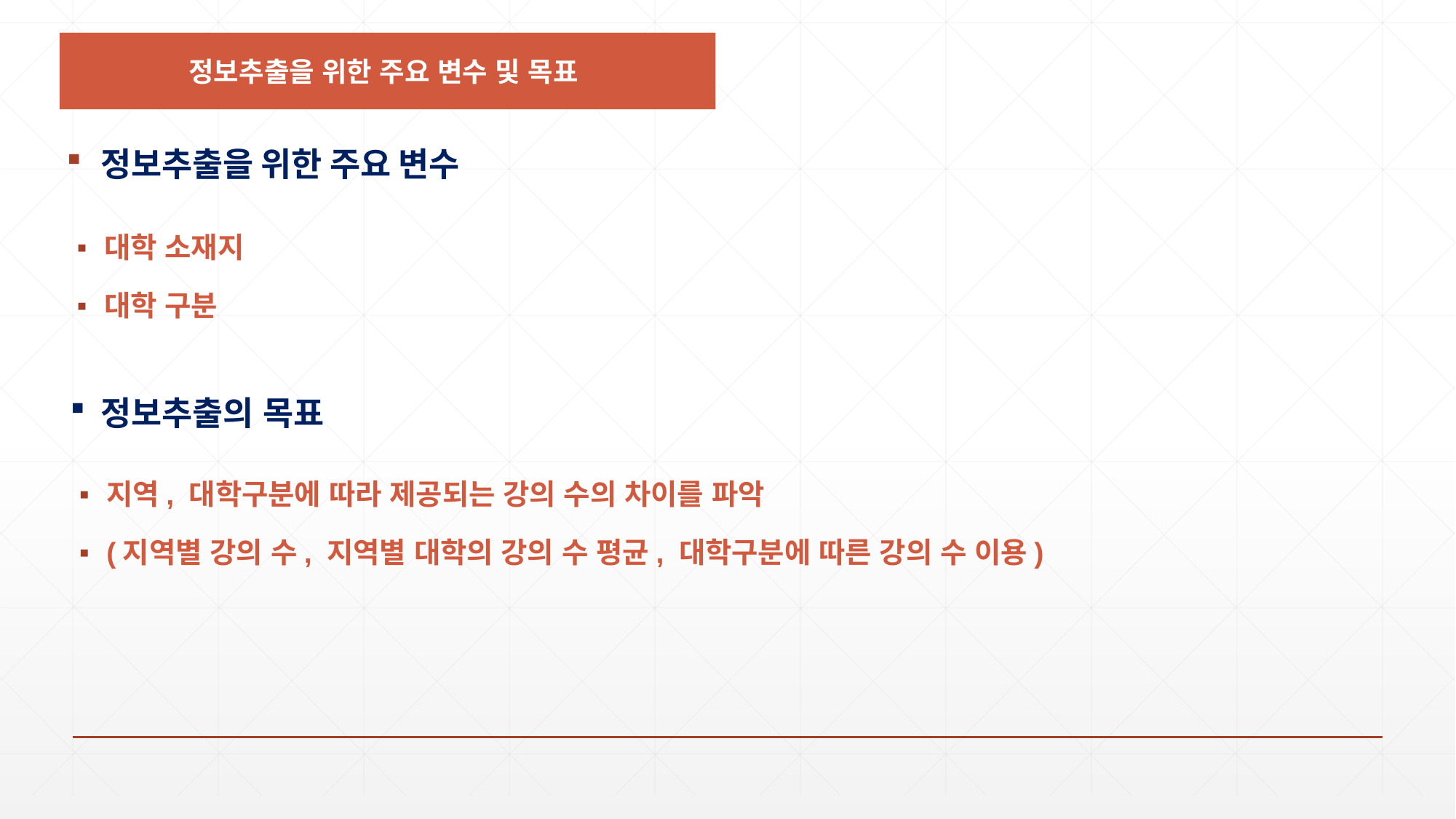

정보추출을 위한 주요 변수 및 목표
정보추출을 위한 주요 변수
대학 소재지
대학 구분
정보추출의 목표
지역, 대학구분에 따라 제공되는 강의 수의 차이를 파악
(지역별 강의 수, 지역별 대학의 강의 수 평균, 대학구분에 따른 강의 수 이용)